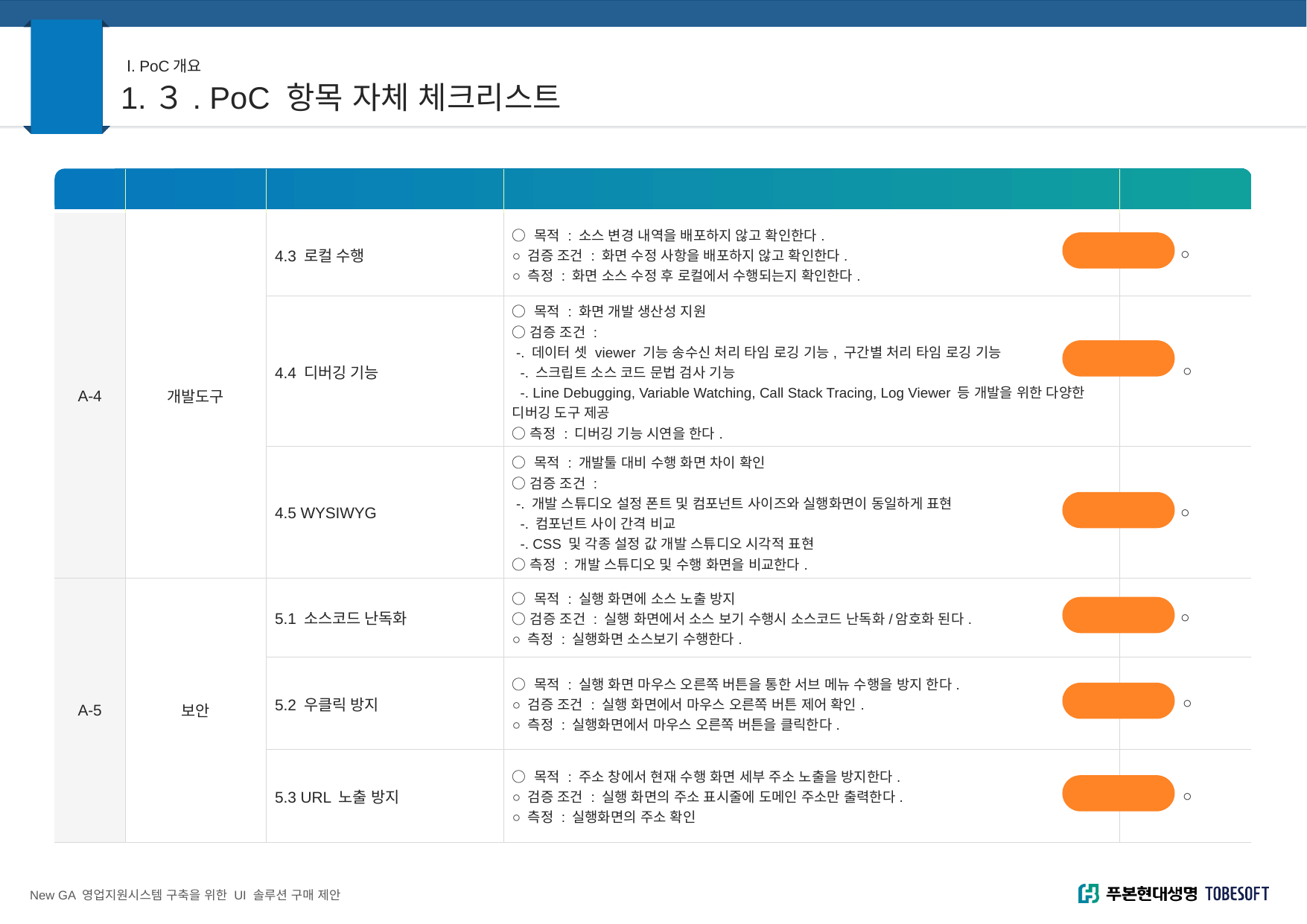

#. 별첨
Ⅰ
Ⅰ. PoC개요
1.３. PoC 항목 자체 체크리스트
| 번호 | 분류 | 평가항목 | 시나리오 | 지원여부 (O/X/△) |
| --- | --- | --- | --- | --- |
| A-4 | 개발도구 | 4.3 로컬 수행 | ○ 목적 : 소스 변경 내역을 배포하지 않고 확인한다. ○ 검증 조건 : 화면 수정 사항을 배포하지 않고 확인한다. ○ 측정 : 화면 소스 수정 후 로컬에서 수행되는지 확인한다. | ○ |
|  |  | 4.4 디버깅 기능 | ○ 목적 : 화면 개발 생산성 지원 ○ 검증 조건 : -. 데이터 셋 viewer 기능 송수신 처리 타임 로깅 기능, 구간별 처리 타임 로깅 기능 -. 스크립트 소스 코드 문법 검사 기능 -. Line Debugging, Variable Watching, Call Stack Tracing, Log Viewer 등 개발을 위한 다양한 디버깅 도구 제공 ○ 측정 : 디버깅 기능 시연을 한다. | ○ |
|  |  | 4.5 WYSIWYG | ○ 목적 : 개발툴 대비 수행 화면 차이 확인 ○ 검증 조건 : -. 개발 스튜디오 설정 폰트 및 컴포넌트 사이즈와 실행화면이 동일하게 표현 -. 컴포넌트 사이 간격 비교 -. CSS 및 각종 설정 값 개발 스튜디오 시각적 표현 ○ 측정 : 개발 스튜디오 및 수행 화면을 비교한다. | ○ |
| A-5 | 보안 | 5.1 소스코드 난독화 | ○ 목적 : 실행 화면에 소스 노출 방지 ○ 검증 조건 : 실행 화면에서 소스 보기 수행시 소스코드 난독화/암호화 된다. ○ 측정 : 실행화면 소스보기 수행한다. | ○ |
|  |  | 5.2 우클릭 방지 | ○ 목적 : 실행 화면 마우스 오른쪽 버튼을 통한 서브 메뉴 수행을 방지 한다. ○ 검증 조건 : 실행 화면에서 마우스 오른쪽 버튼 제어 확인. ○ 측정 : 실행화면에서 마우스 오른쪽 버튼을 클릭한다. | ○ |
|  |  | 5.3 URL 노출 방지 | ○ 목적 : 주소 창에서 현재 수행 화면 세부 주소 노출을 방지한다. ○ 검증 조건 : 실행 화면의 주소 표시줄에 도메인 주소만 출력한다. ○ 측정 : 실행화면의 주소 확인 | ○ |

시연

시연

시연

시연

시연

시연